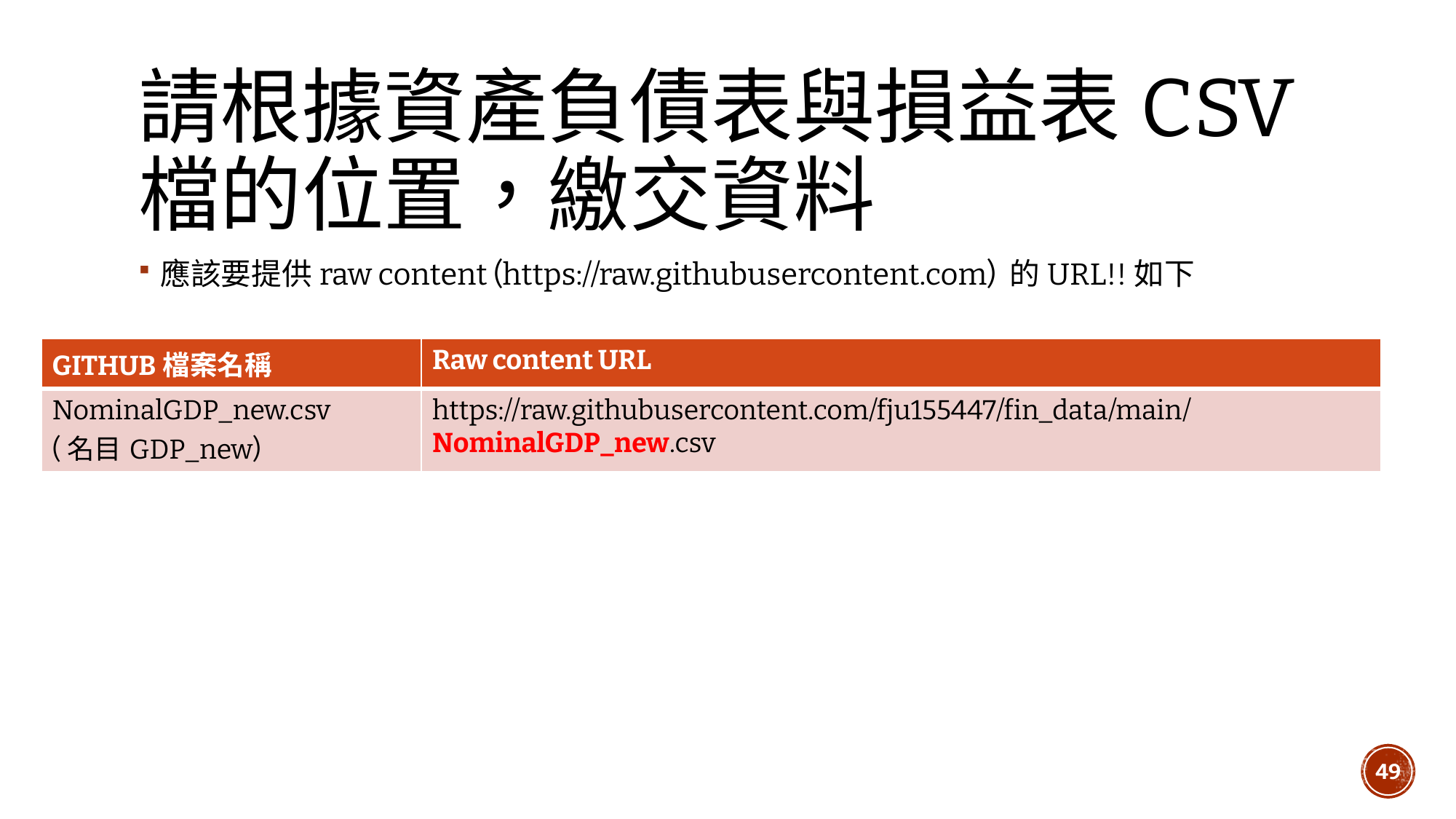

# 請根據資產負債表與損益表csv檔的位置，繳交資料
應該要提供raw content (https://raw.githubusercontent.com) 的URL!!如下
| GITHUB檔案名稱 | Raw content URL |
| --- | --- |
| NominalGDP\_new.csv (名目GDP\_new) | https://raw.githubusercontent.com/fju155447/fin\_data/main/NominalGDP\_new.csv |
49